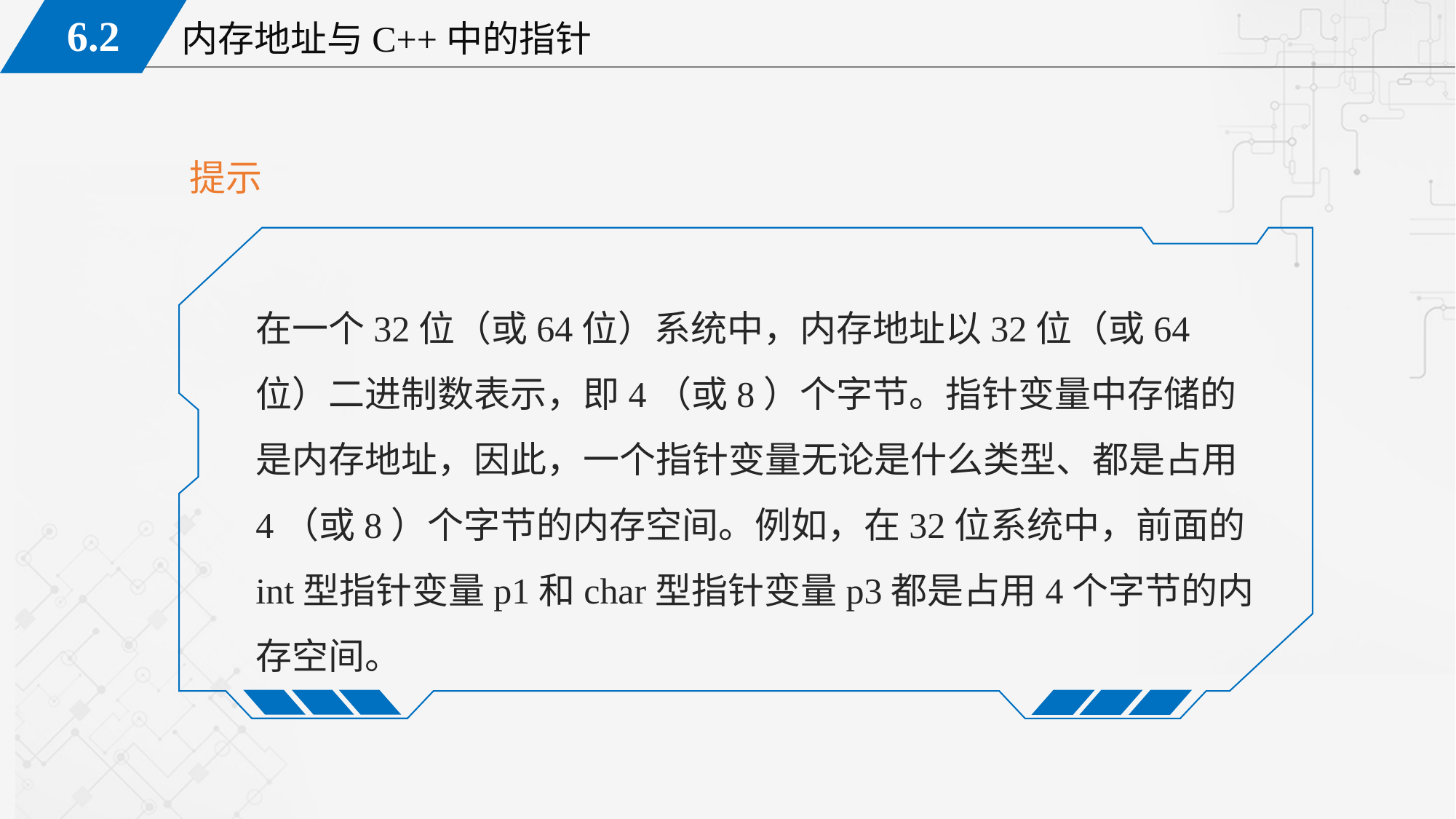

提示

在一个32位（或64位）系统中，内存地址以32位（或64位）二进制数表示，即4（或8）个字节。指针变量中存储的是内存地址，因此，一个指针变量无论是什么类型、都是占用4（或8）个字节的内存空间。例如，在32位系统中，前面的int型指针变量p1和char型指针变量p3都是占用4个字节的内存空间。